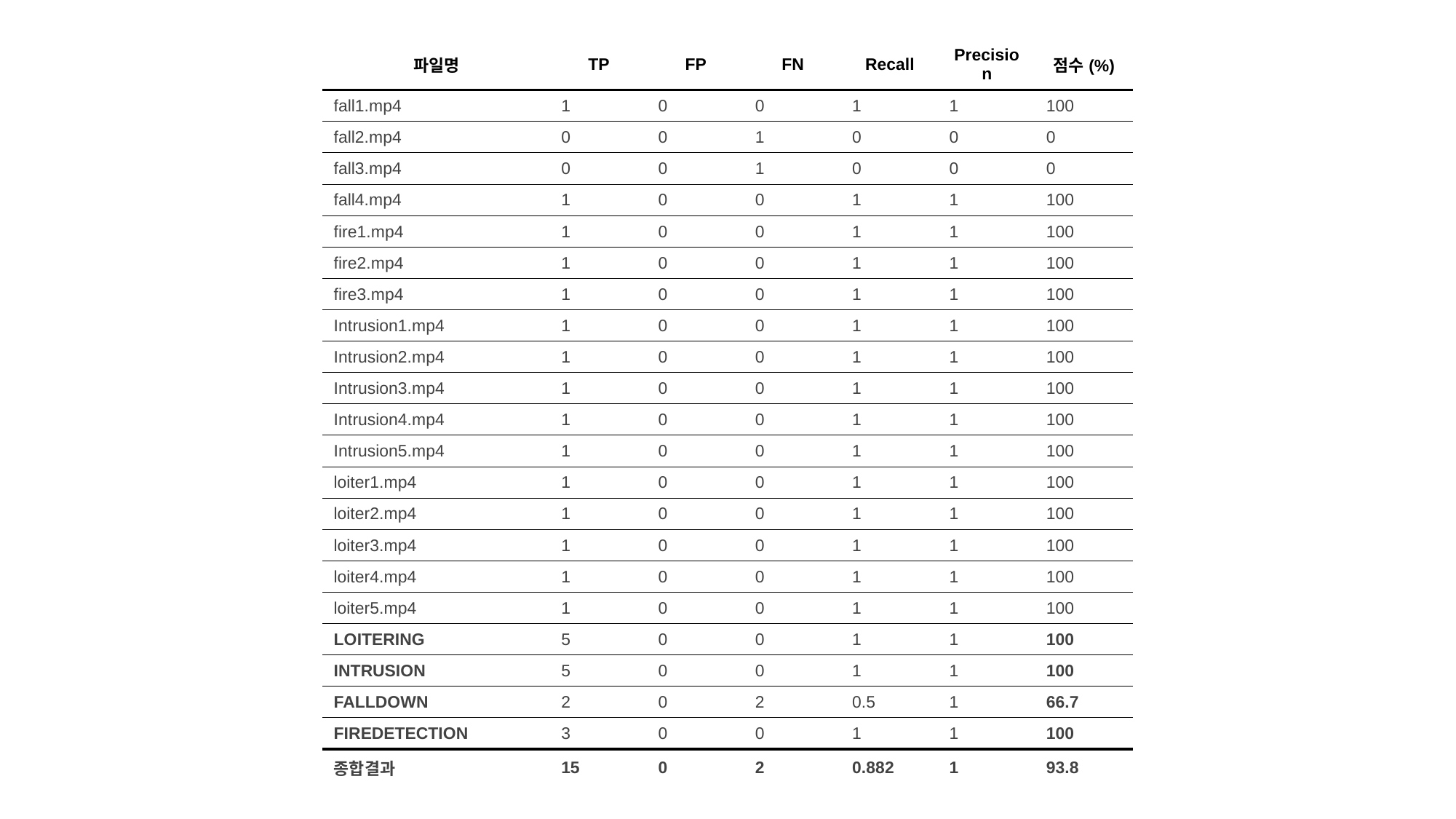

| 파일명 | TP | FP | FN | Recall | Precision | 점수(%) |
| --- | --- | --- | --- | --- | --- | --- |
| fall1.mp4 | 1 | 0 | 0 | 1 | 1 | 100 |
| fall2.mp4 | 0 | 0 | 1 | 0 | 0 | 0 |
| fall3.mp4 | 0 | 0 | 1 | 0 | 0 | 0 |
| fall4.mp4 | 1 | 0 | 0 | 1 | 1 | 100 |
| fire1.mp4 | 1 | 0 | 0 | 1 | 1 | 100 |
| fire2.mp4 | 1 | 0 | 0 | 1 | 1 | 100 |
| fire3.mp4 | 1 | 0 | 0 | 1 | 1 | 100 |
| Intrusion1.mp4 | 1 | 0 | 0 | 1 | 1 | 100 |
| Intrusion2.mp4 | 1 | 0 | 0 | 1 | 1 | 100 |
| Intrusion3.mp4 | 1 | 0 | 0 | 1 | 1 | 100 |
| Intrusion4.mp4 | 1 | 0 | 0 | 1 | 1 | 100 |
| Intrusion5.mp4 | 1 | 0 | 0 | 1 | 1 | 100 |
| loiter1.mp4 | 1 | 0 | 0 | 1 | 1 | 100 |
| loiter2.mp4 | 1 | 0 | 0 | 1 | 1 | 100 |
| loiter3.mp4 | 1 | 0 | 0 | 1 | 1 | 100 |
| loiter4.mp4 | 1 | 0 | 0 | 1 | 1 | 100 |
| loiter5.mp4 | 1 | 0 | 0 | 1 | 1 | 100 |
| LOITERING | 5 | 0 | 0 | 1 | 1 | 100 |
| INTRUSION | 5 | 0 | 0 | 1 | 1 | 100 |
| FALLDOWN | 2 | 0 | 2 | 0.5 | 1 | 66.7 |
| FIREDETECTION | 3 | 0 | 0 | 1 | 1 | 100 |
| 종합결과 | 15 | 0 | 2 | 0.882 | 1 | 93.8 |